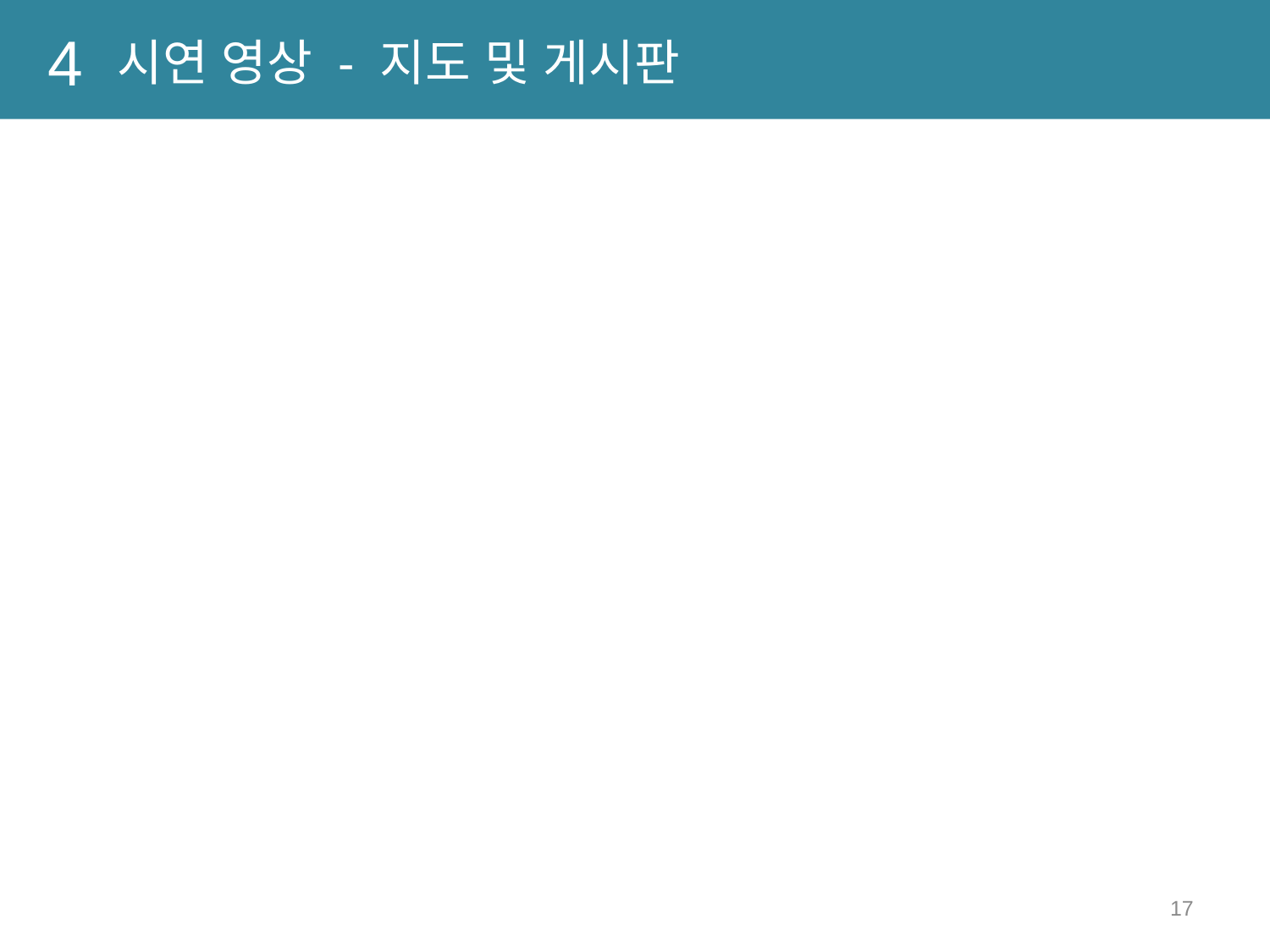

4
시연 영상 - 지도 및 게시판
17